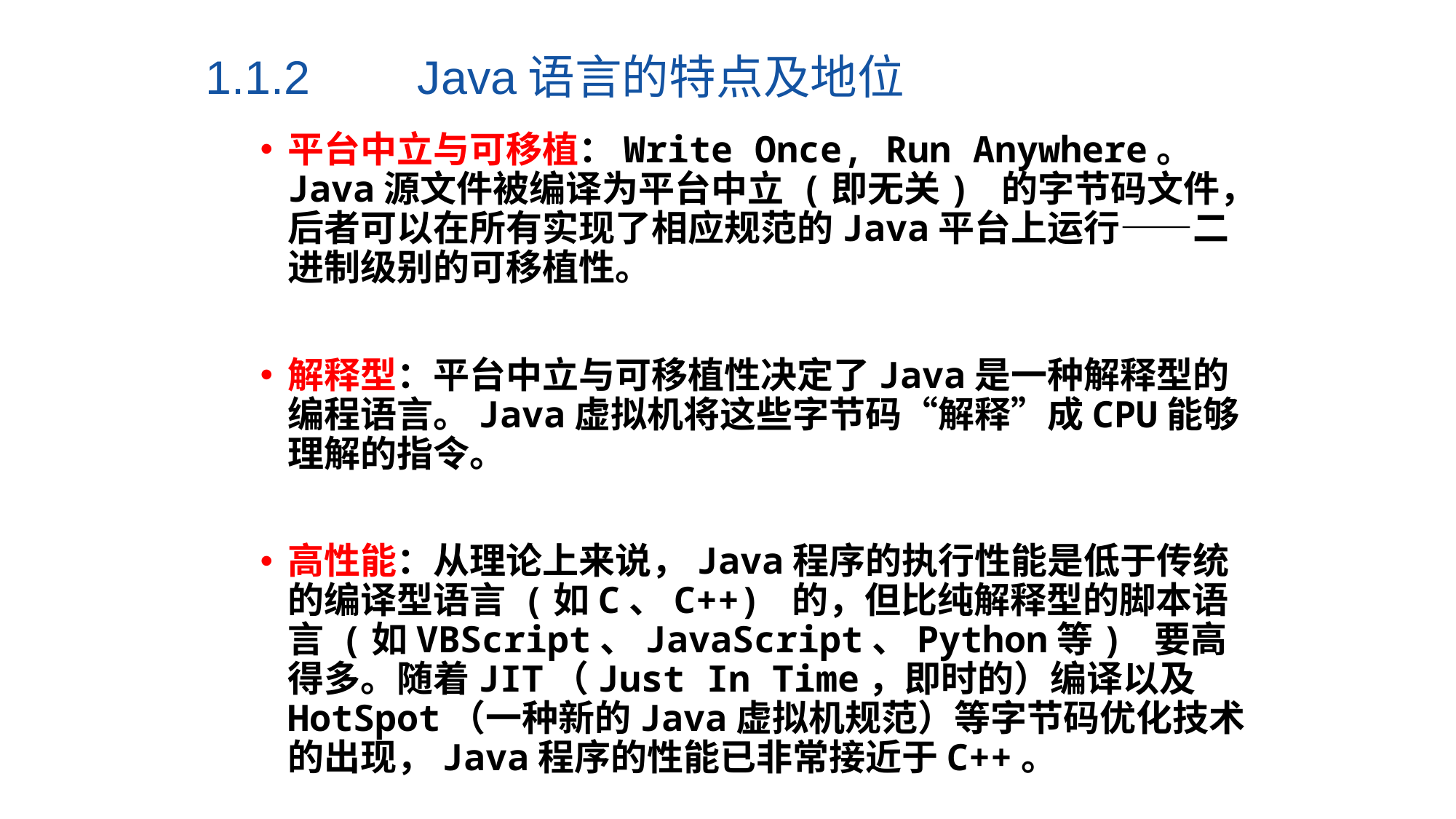

# 1.1.2 	Java语言的特点及地位
平台中立与可移植：Write Once, Run Anywhere。 Java源文件被编译为平台中立 (即无关) 的字节码文件，后者可以在所有实现了相应规范的Java平台上运行——二进制级别的可移植性。

解释型：平台中立与可移植性决定了Java是一种解释型的编程语言。Java虚拟机将这些字节码“解释”成CPU能够理解的指令。

高性能：从理论上来说，Java程序的执行性能是低于传统的编译型语言 (如C、C++) 的，但比纯解释型的脚本语言 (如VBScript、JavaScript、Python等) 要高得多。随着JIT（Just In Time，即时的）编译以及HotSpot（一种新的Java虚拟机规范）等字节码优化技术的出现，Java程序的性能已非常接近于C++。